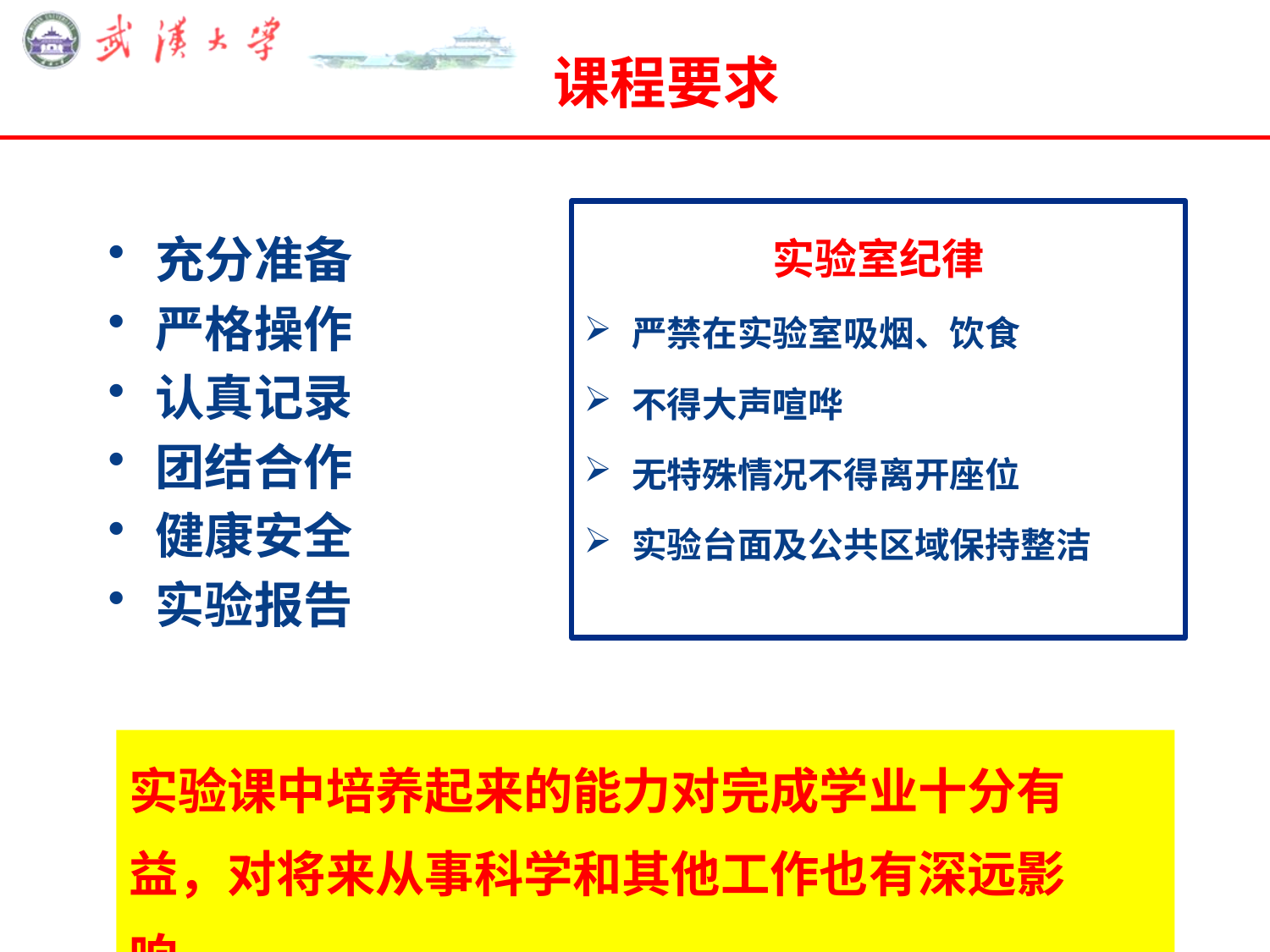

# 课程要求

实验室纪律
严禁在实验室吸烟、饮食
不得大声喧哗
无特殊情况不得离开座位
实验台面及公共区域保持整洁
充分准备
严格操作
认真记录
团结合作
健康安全
实验报告

实验课中培养起来的能力对完成学业十分有益，对将来从事科学和其他工作也有深远影响。